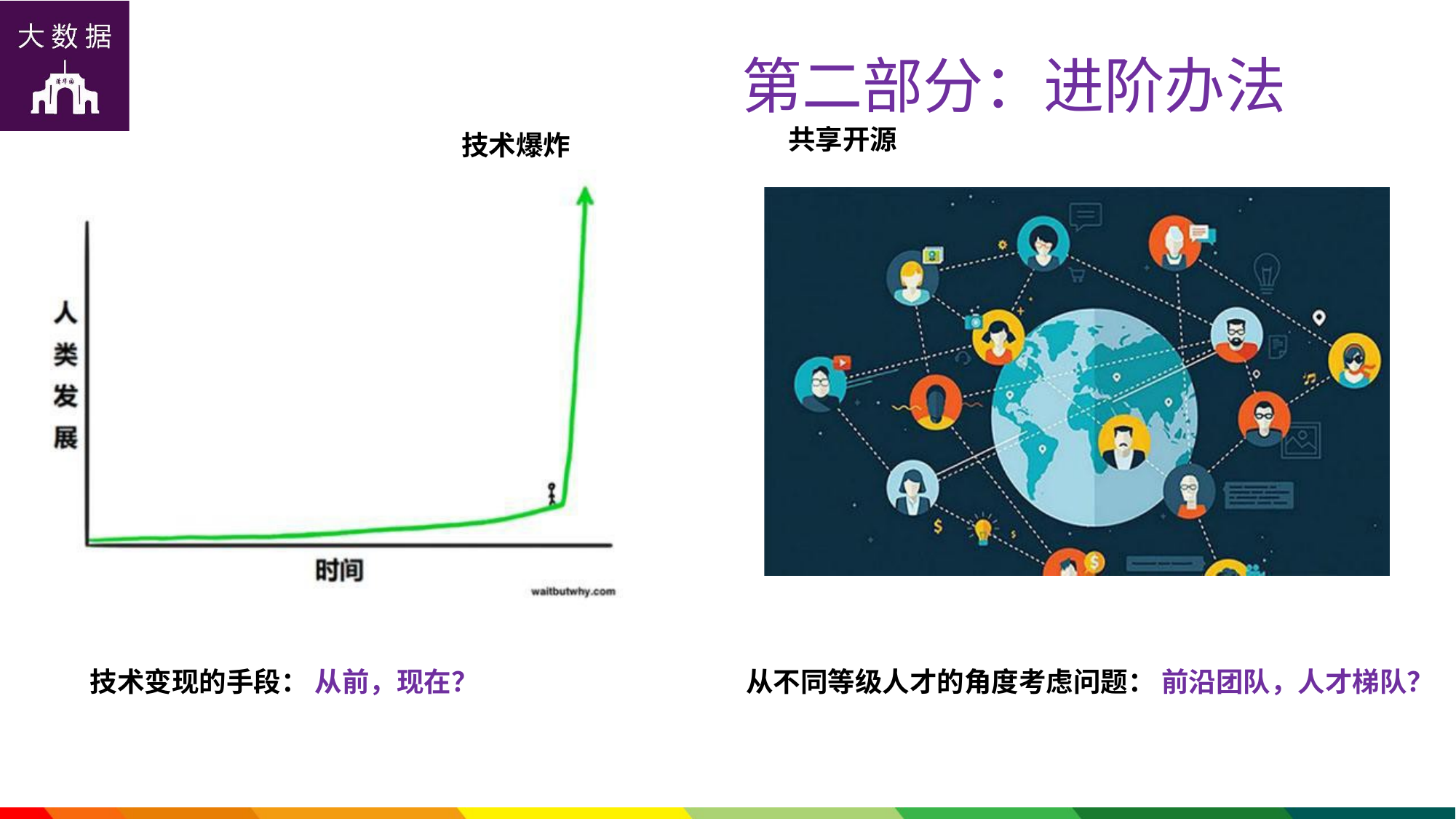

# 第二部分：进阶办法
共享开源
技术爆炸

技术变现的手段： 从前，现在？
从不同等级人才的角度考虑问题： 前沿团队，人才梯队？